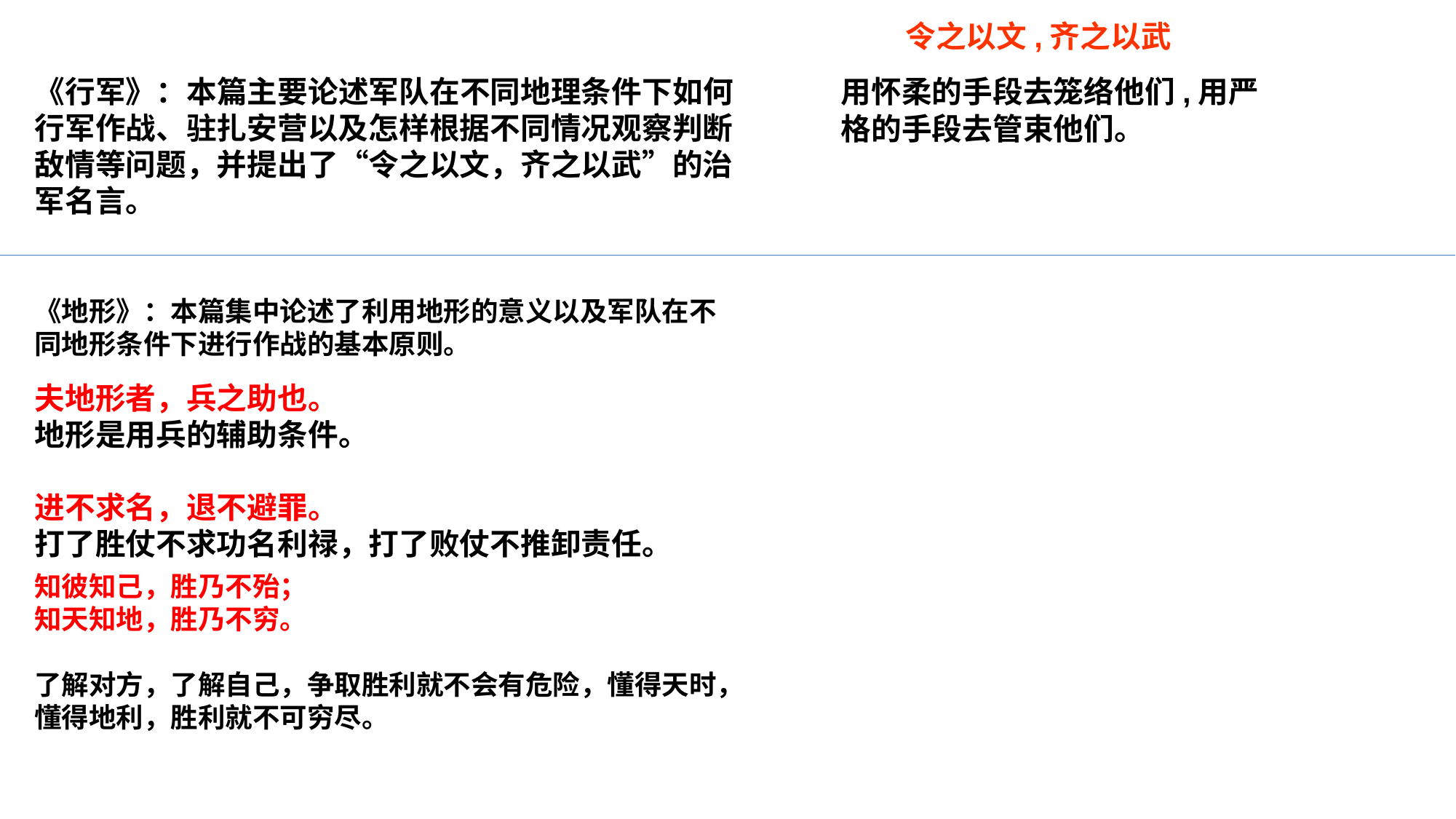

令之以文,齐之以武
《行军》：本篇主要论述军队在不同地理条件下如何行军作战、驻扎安营以及怎样根据不同情况观察判断敌情等问题，并提出了“令之以文，齐之以武”的治军名言。
用怀柔的手段去笼络他们,用严格的手段去管束他们。
《地形》：本篇集中论述了利用地形的意义以及军队在不同地形条件下进行作战的基本原则。
夫地形者，兵之助也。
地形是用兵的辅助条件。
进不求名，退不避罪。
打了胜仗不求功名利禄，打了败仗不推卸责任。
知彼知己，胜乃不殆；
知天知地，胜乃不穷。
了解对方，了解自己，争取胜利就不会有危险，懂得天时，懂得地利，胜利就不可穷尽。